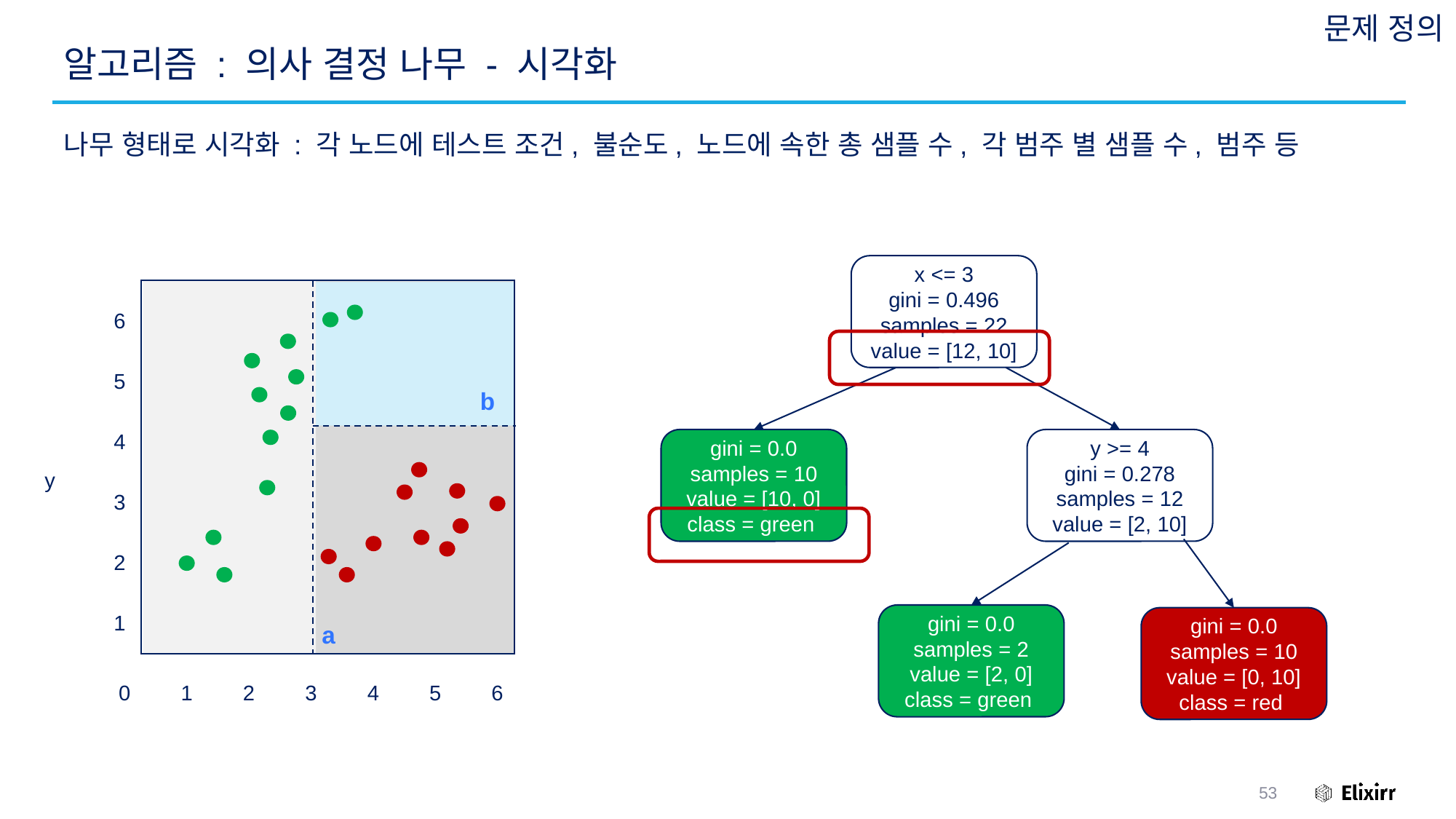

문제 정의
# 알고리즘 : 의사 결정 나무 - 시각화
나무 형태로 시각화 : 각 노드에 테스트 조건, 불순도, 노드에 속한 총 샘플 수, 각 범주 별 샘플 수, 범주 등
x <= 3
gini = 0.496
samples = 22
value = [12, 10]

6

5

b

4

gini = 0.0
samples = 10
value = [10, 0]
class = green
y >= 4
gini = 0.278
samples = 12
value = [2, 10]

y

3

2

1
a
gini = 0.0
samples = 2
value = [2, 0]
class = green
gini = 0.0
samples = 10
value = [0, 10]
class = red
0
1
2
3
4
5
6
53